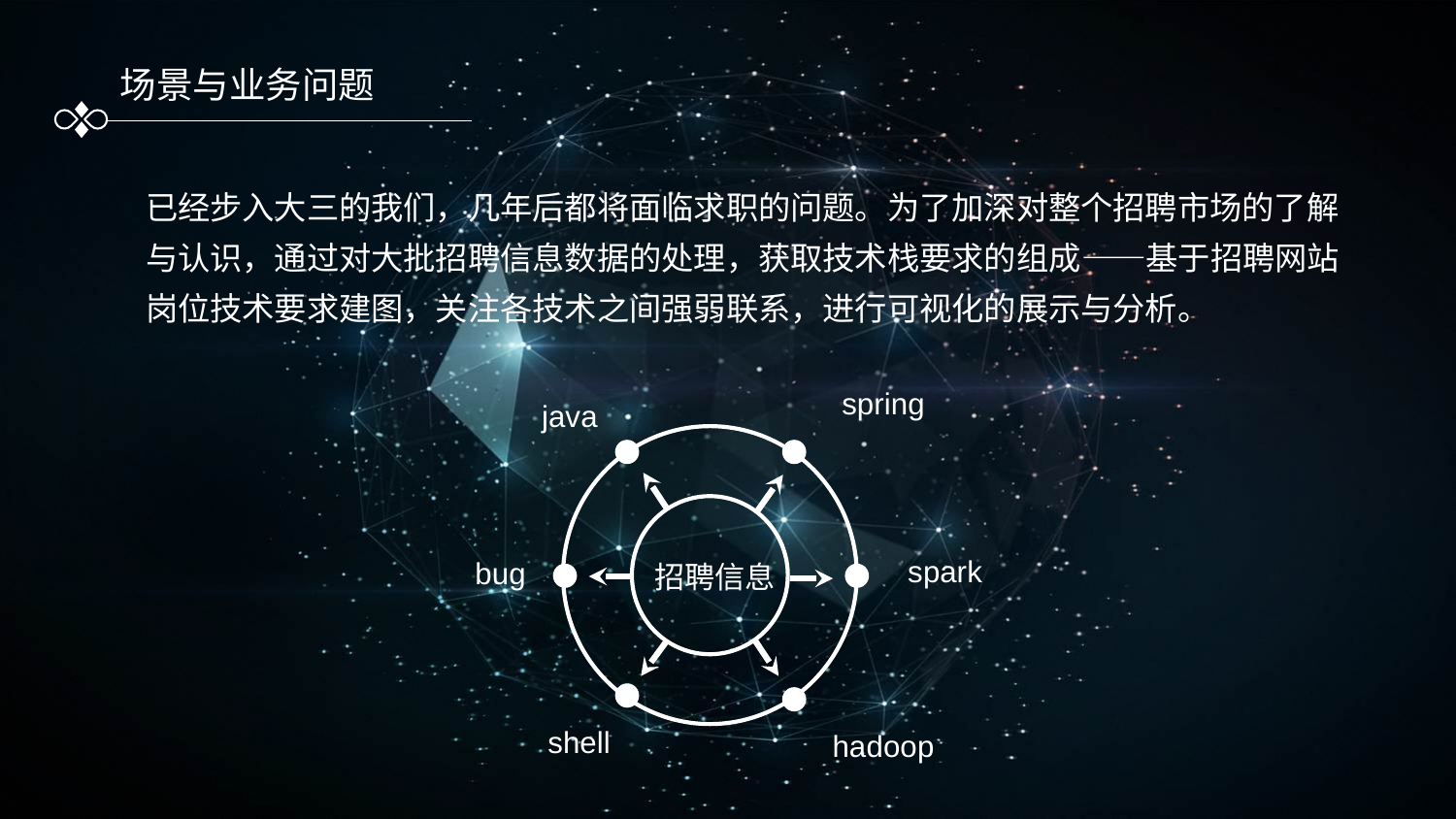

场景与业务问题

已经步入大三的我们，几年后都将面临求职的问题。为了加深对整个招聘市场的了解与认识，通过对大批招聘信息数据的处理，获取技术栈要求的组成——基于招聘网站岗位技术要求建图，关注各技术之间强弱联系，进行可视化的展示与分析。
spring
java

招聘信息
spark
bug
shell
hadoop